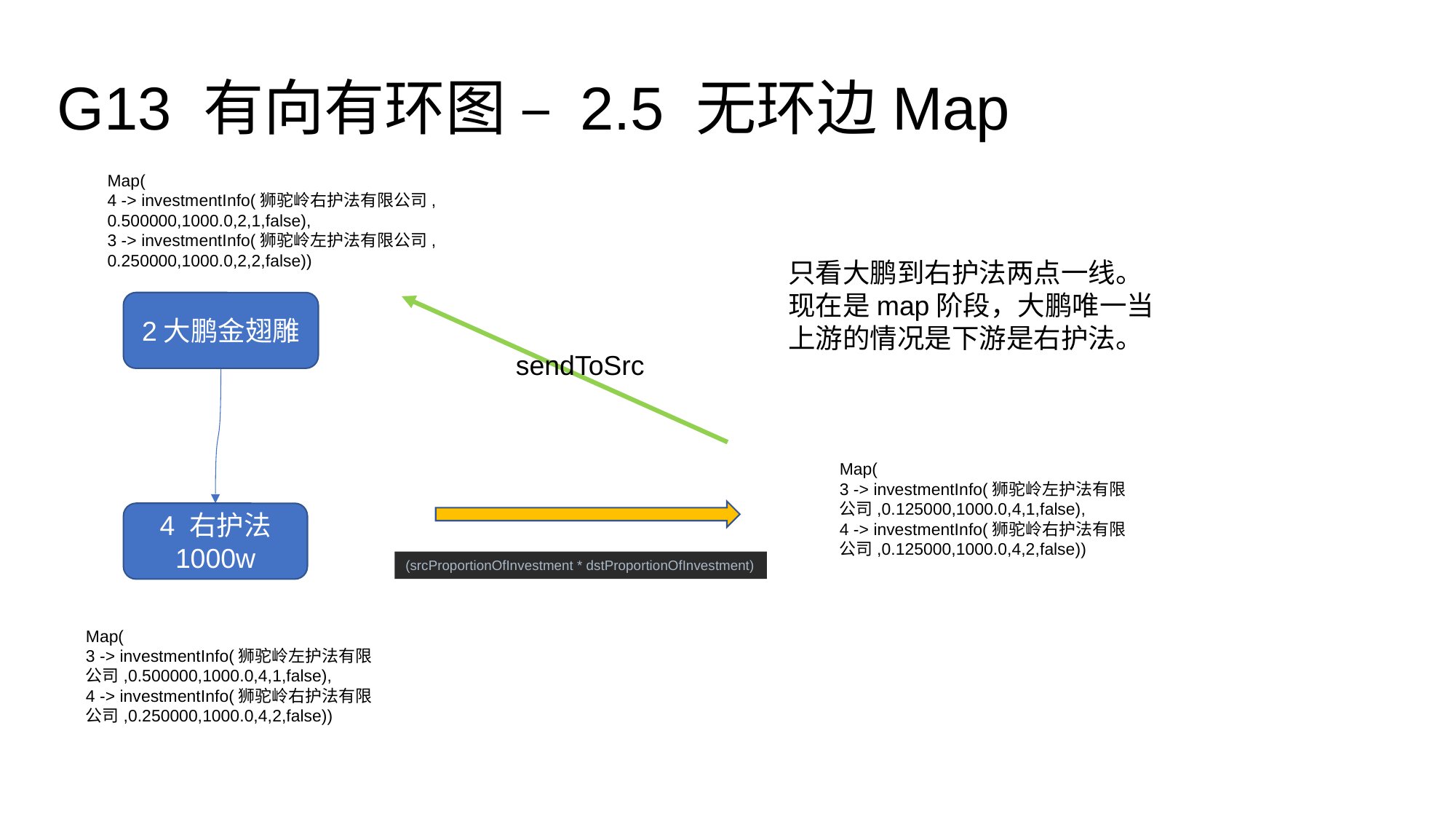

G13 有向有环图 – 2.5 无环边Map
Map(
4 -> investmentInfo(狮驼岭右护法有限公司,0.500000,1000.0,2,1,false),
3 -> investmentInfo(狮驼岭左护法有限公司,0.250000,1000.0,2,2,false))
只看大鹏到右护法两点一线。
现在是map阶段，大鹏唯一当上游的情况是下游是右护法。
2大鹏金翅雕
sendToSrc
Map(
3 -> investmentInfo(狮驼岭左护法有限公司,0.125000,1000.0,4,1,false),
4 -> investmentInfo(狮驼岭右护法有限公司,0.125000,1000.0,4,2,false))

4 右护法
1000w
(srcProportionOfInvestment * dstProportionOfInvestment)
Map(
3 -> investmentInfo(狮驼岭左护法有限公司,0.500000,1000.0,4,1,false),
4 -> investmentInfo(狮驼岭右护法有限公司,0.250000,1000.0,4,2,false))